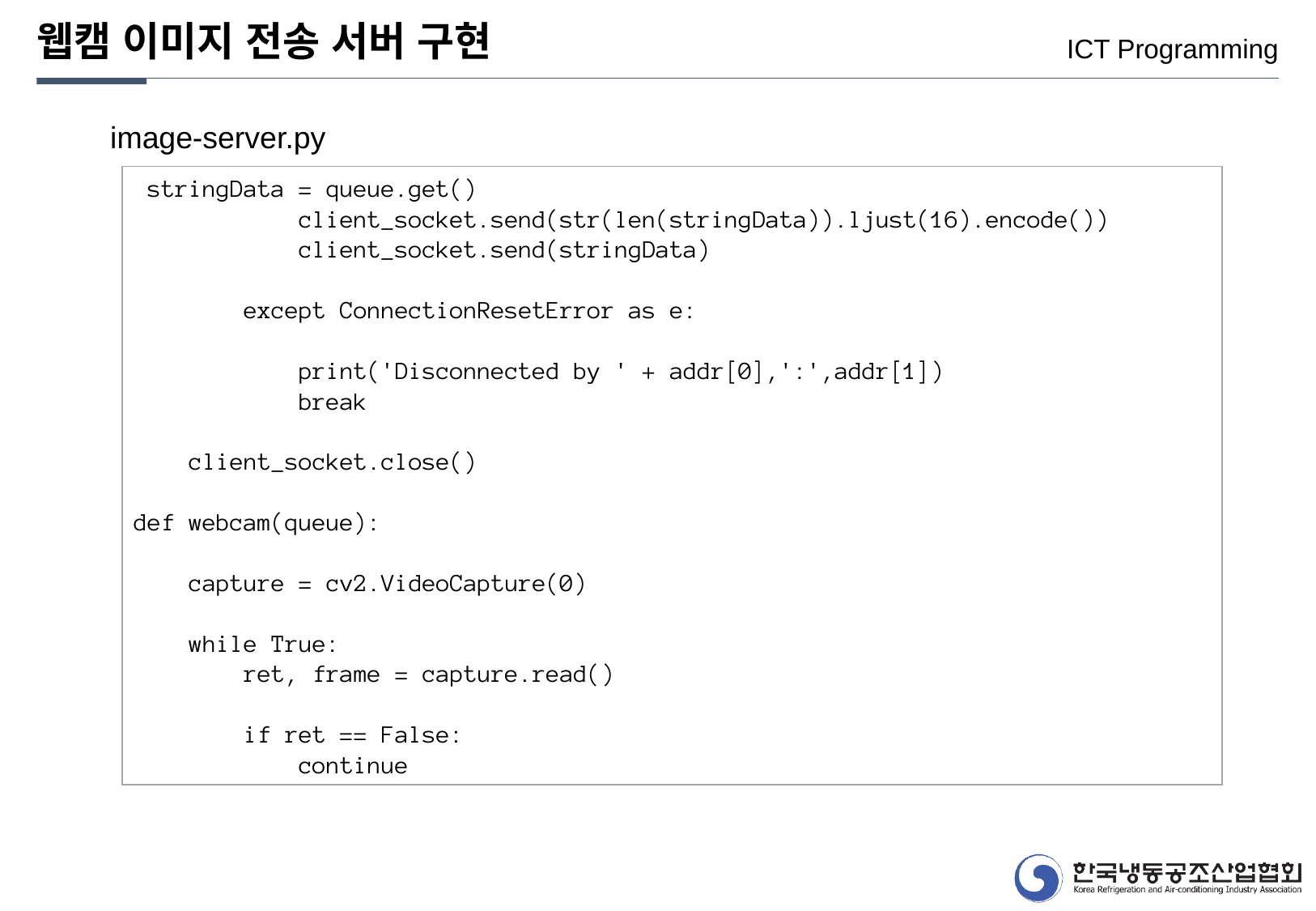

웹캠 이미지 전송 서버 구현
ICT Programming

image-server.py
 stringData = queue.get()
            client_socket.send(str(len(stringData)).ljust(16).encode())
            client_socket.send(stringData)

        except ConnectionResetError as e:

            print('Disconnected by ' + addr[0],':',addr[1])
            break

    client_socket.close()

def webcam(queue):

    capture = cv2.VideoCapture(0)

    while True:
        ret, frame = capture.read()

        if ret == False:
            continue